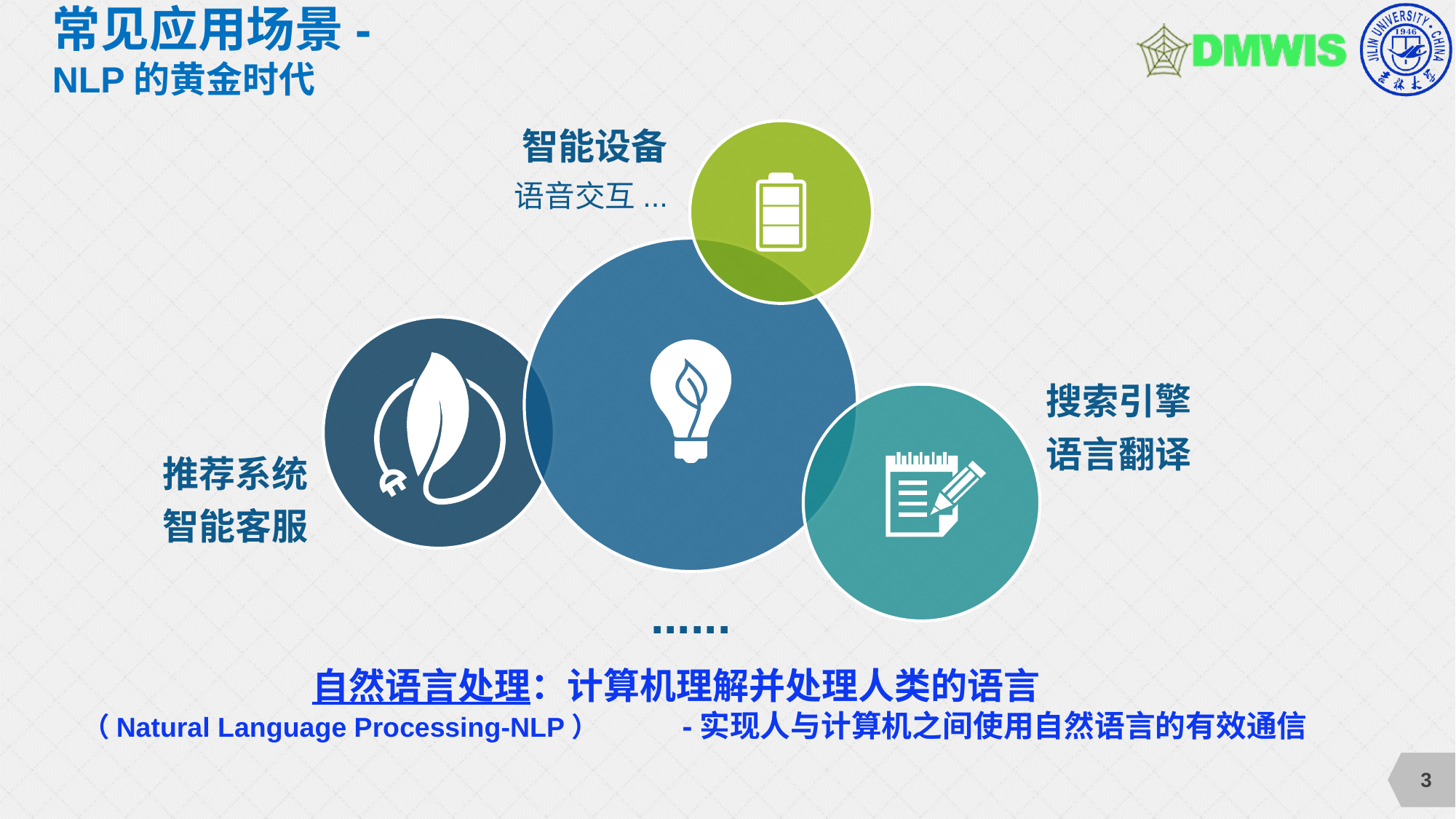

# 常见应用场景-NLP的黄金时代

智能设备
语音交互...

搜索引擎
语言翻译

推荐系统
智能客服

......
                           自然语言处理：计算机理解并处理人类的语言
（Natural Language Processing-NLP）           -实现人与计算机之间使用自然语言的有效通信
3